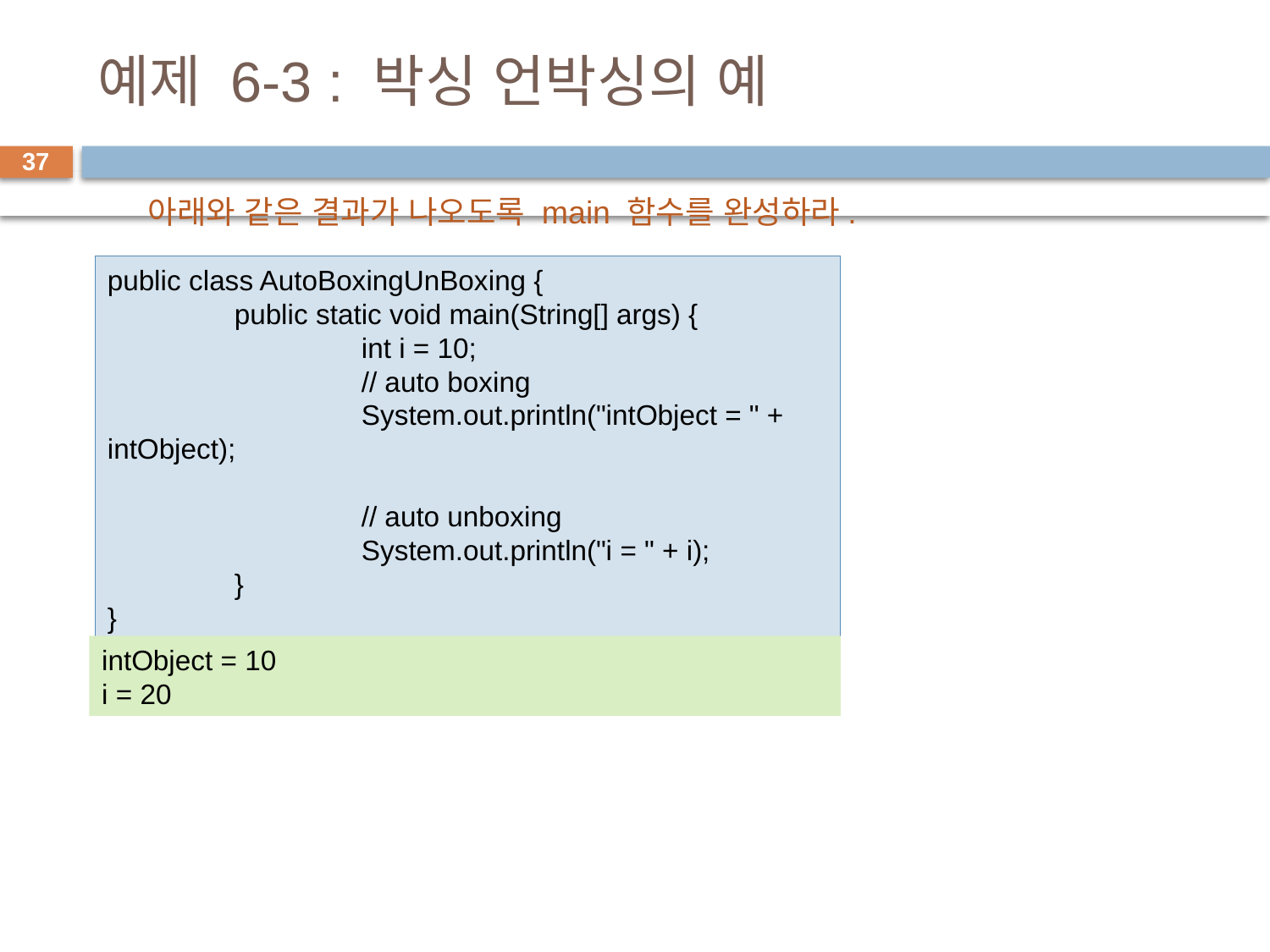

# 예제 6-3 : 박싱 언박싱의 예
37
아래와 같은 결과가 나오도록 main 함수를 완성하라.
public class AutoBoxingUnBoxing {
	public static void main(String[] args) {
		int i = 10;
		// auto boxing
		System.out.println("intObject = " + intObject);

		// auto unboxing
		System.out.println("i = " + i);
	}
}
intObject = 10
i = 20